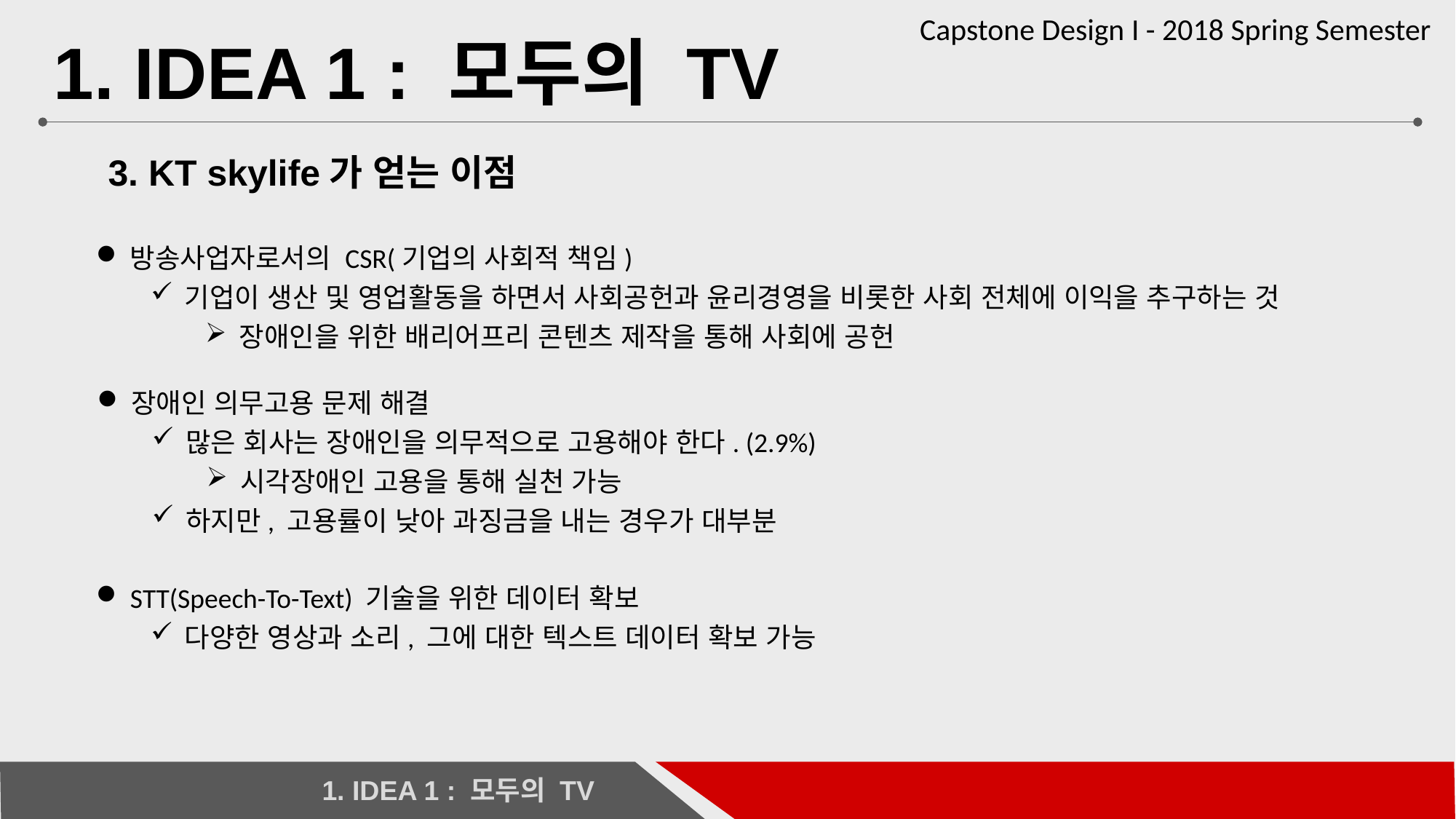

# 1. IDEA 1 : 모두의 TV
3. KT skylife가 얻는 이점
방송사업자로서의 CSR(기업의 사회적 책임)
기업이 생산 및 영업활동을 하면서 사회공헌과 윤리경영을 비롯한 사회 전체에 이익을 추구하는 것
장애인을 위한 배리어프리 콘텐츠 제작을 통해 사회에 공헌
장애인 의무고용 문제 해결
많은 회사는 장애인을 의무적으로 고용해야 한다. (2.9%)
시각장애인 고용을 통해 실천 가능
하지만, 고용률이 낮아 과징금을 내는 경우가 대부분
STT(Speech-To-Text) 기술을 위한 데이터 확보
다양한 영상과 소리, 그에 대한 텍스트 데이터 확보 가능
1. IDEA 1 : 모두의 TV